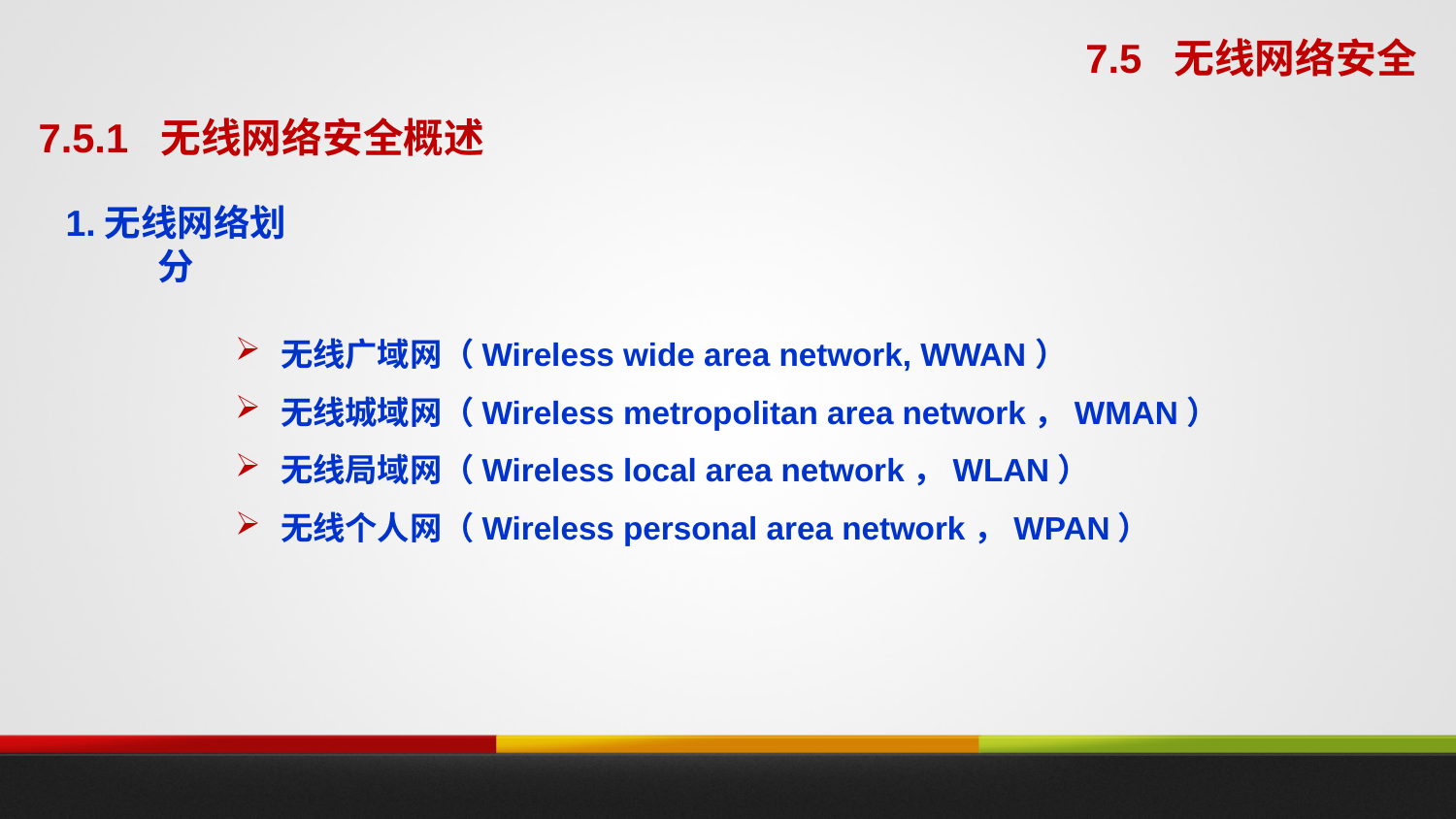

7.5  无线网络安全
7.5.1  无线网络安全概述
1.无线网络划分
无线广域网（Wireless wide area network, WWAN）
无线城域网（Wireless metropolitan area network，WMAN）
无线局域网（Wireless local area network，WLAN）
无线个人网（Wireless personal area network，WPAN）